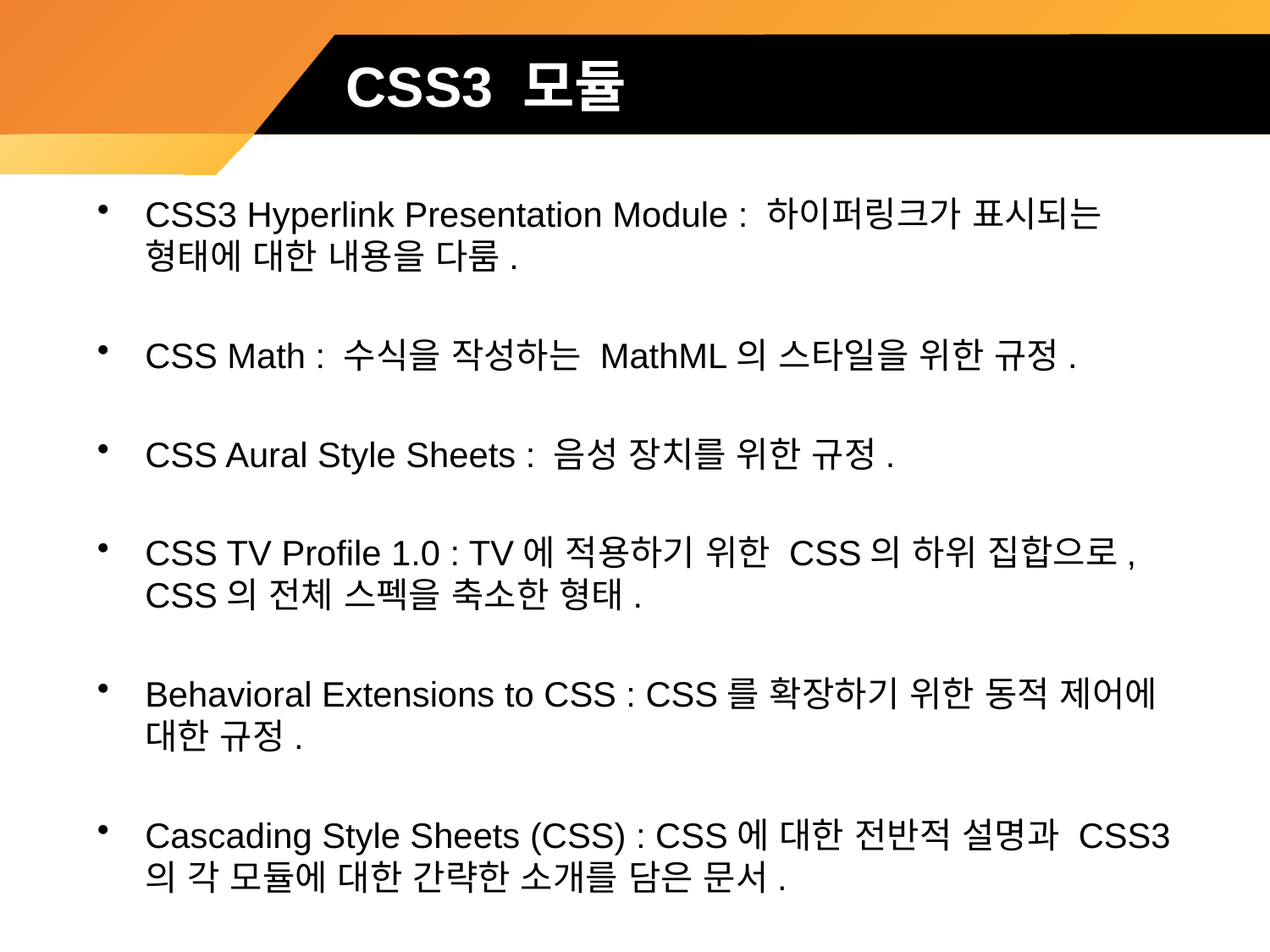

# CSS3 모듈
CSS3 Hyperlink Presentation Module : 하이퍼링크가 표시되는 형태에 대한 내용을 다룸.

CSS Math : 수식을 작성하는 MathML의 스타일을 위한 규정.

CSS Aural Style Sheets : 음성 장치를 위한 규정.

CSS TV Profile 1.0 : TV에 적용하기 위한 CSS의 하위 집합으로, CSS의 전체 스펙을 축소한 형태.

Behavioral Extensions to CSS : CSS를 확장하기 위한 동적 제어에 대한 규정.

Cascading Style Sheets (CSS) : CSS에 대한 전반적 설명과 CSS3의 각 모듈에 대한 간략한 소개를 담은 문서.